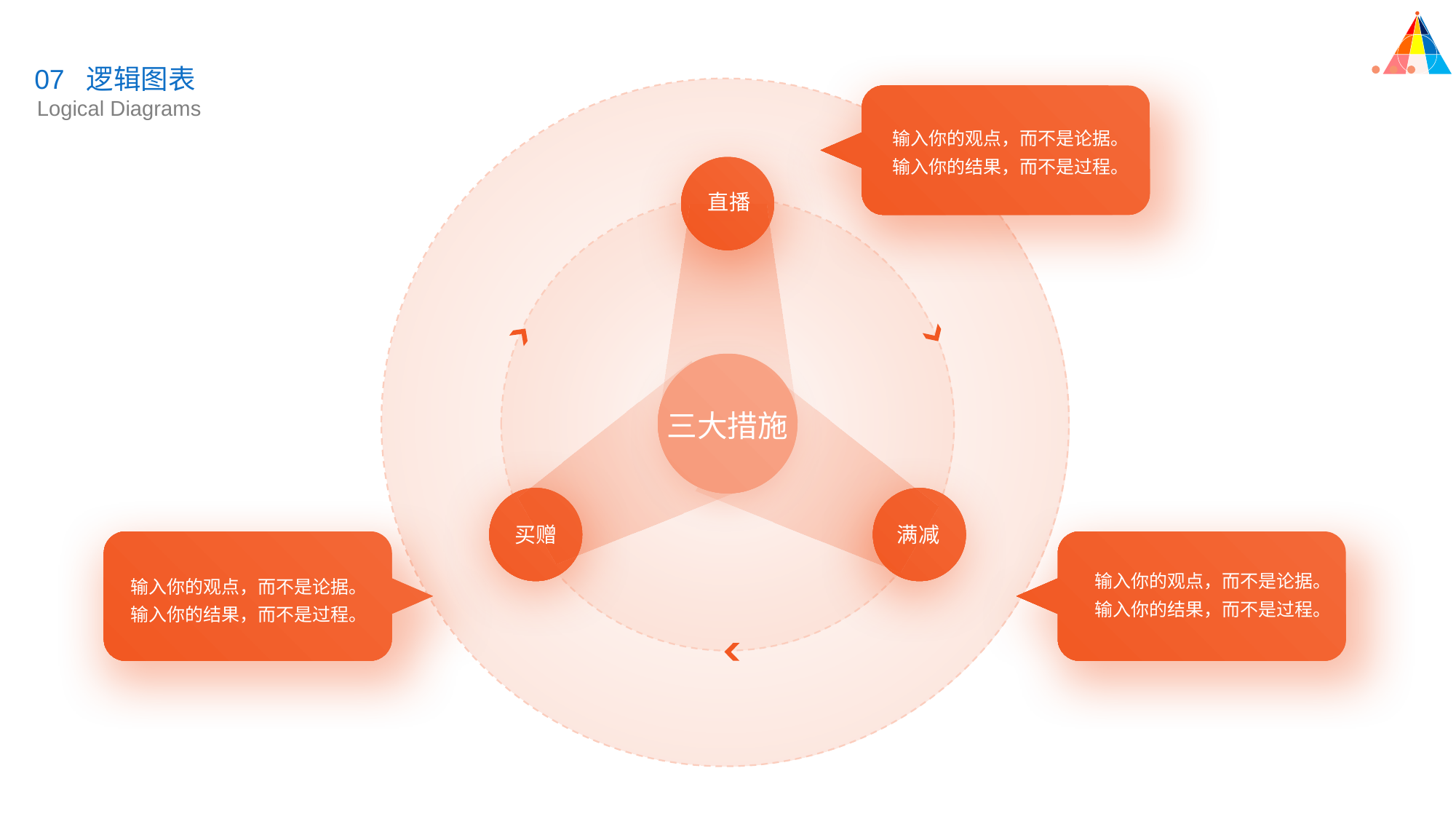

07  逻辑图表

Logical Diagrams
输入你的观点，而不是论据。输入你的结果，而不是过程。

直播

三大措施

买赠
满减

输入你的观点，而不是论据。输入你的结果，而不是过程。
输入你的观点，而不是论据。输入你的结果，而不是过程。